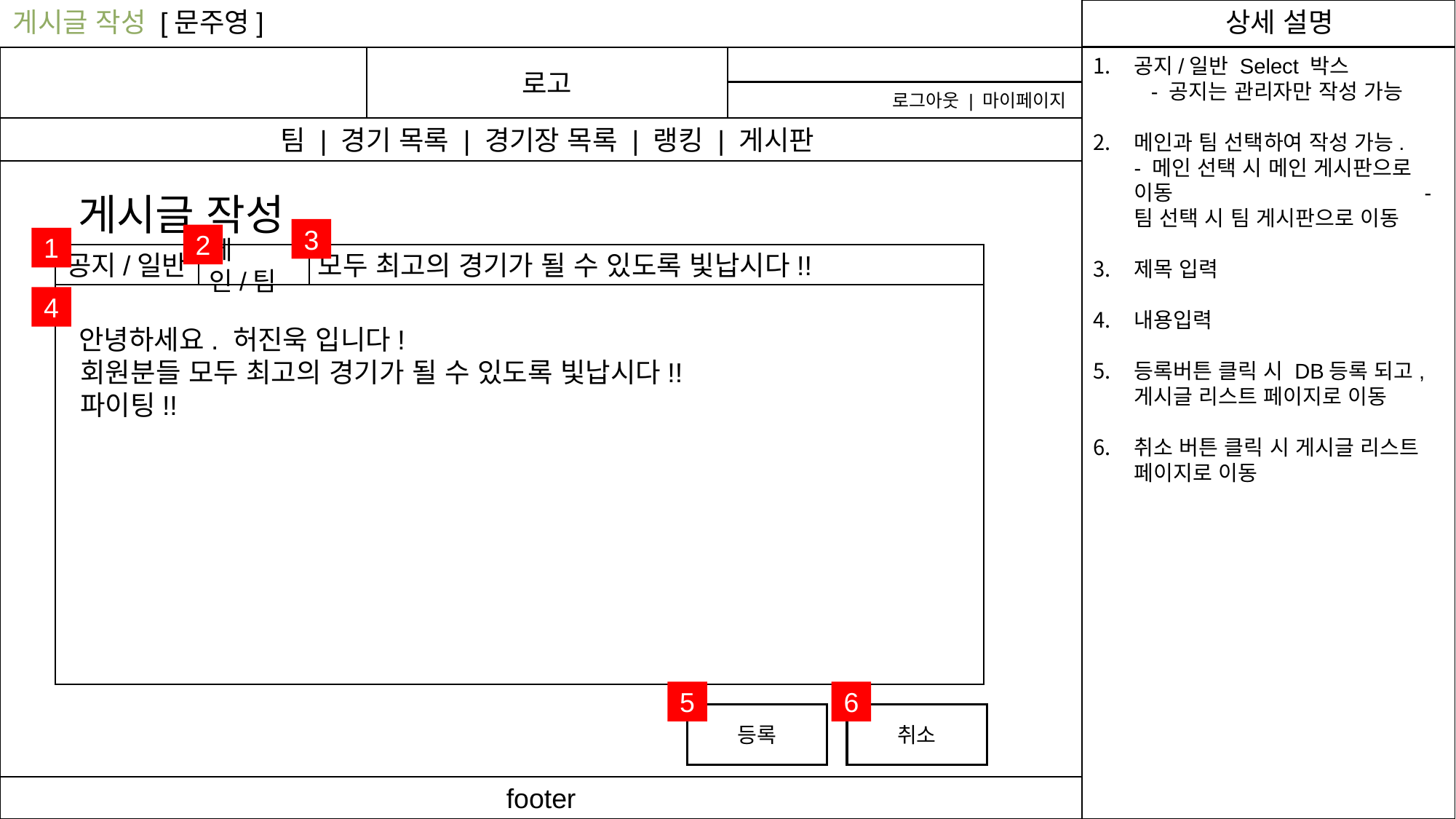

게시글 작성 [문주영]

상세 설명

로고

공지/일반 Select 박스                  - 공지는 관리자만 작성 가능

메인과 팀 선택하여 작성 가능.      - 메인 선택 시 메인 게시판으로 이동                                         - 팀 선택 시 팀 게시판으로 이동

제목 입력

내용입력

등록버튼 클릭 시 DB등록 되고, 게시글 리스트 페이지로 이동

취소 버튼 클릭 시 게시글 리스트 페이지로 이동

로그아웃 | 마이페이지

 팀 | 경기 목록 | 경기장 목록 | 랭킹 | 게시판
게시글 작성
3
2
1
공지/일반
메인/팀
모두 최고의 경기가 될 수 있도록 빛납시다!!

 안녕하세요. 허진욱 입니다!
 회원분들 모두 최고의 경기가 될 수 있도록 빛납시다!!
 파이팅!!
4
5
6
등록
취소
footer